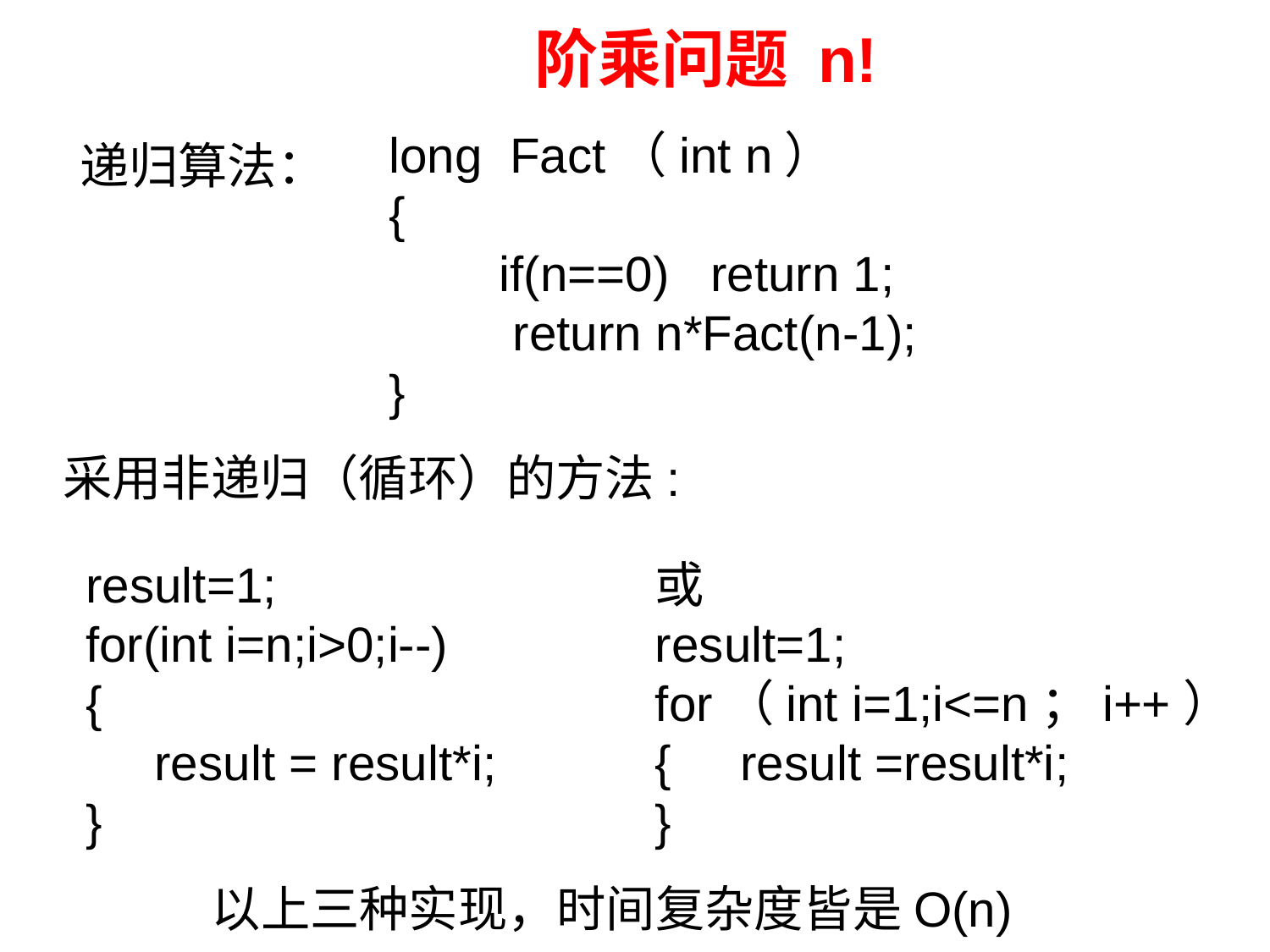

阶乘问题 n!
long  Fact（int n）
{
        if(n==0)   return 1;
         return n*Fact(n-1);
}
递归算法：
采用非递归（循环）的方法:
或
result=1;
for（int i=1;i<=n；i++）
{     result =result*i;
}
result=1;
for(int i=n;i>0;i--)
{
     result = result*i;
}
以上三种实现，时间复杂度皆是O(n)
37